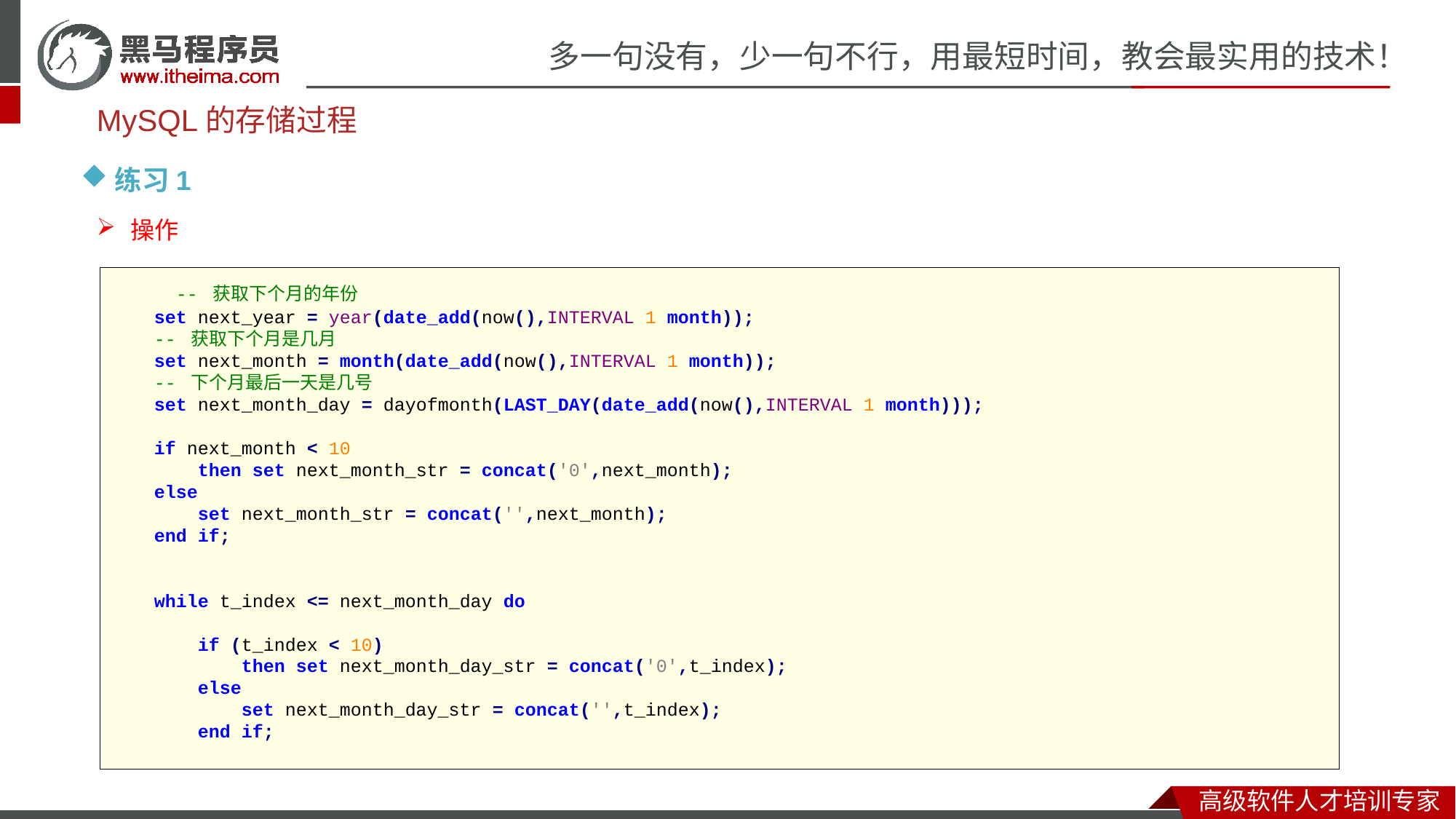

MySQL的存储过程
练习1
操作
    -- 获取下个月的年份
    set next_year = year(date_add(now(),INTERVAL 1 month));
    -- 获取下个月是几月
    set next_month = month(date_add(now(),INTERVAL 1 month));
    -- 下个月最后一天是几号
    set next_month_day = dayofmonth(LAST_DAY(date_add(now(),INTERVAL 1 month)));

    if next_month < 10
        then set next_month_str = concat('0',next_month);
    else
        set next_month_str = concat('',next_month);
    end if;

    while t_index <= next_month_day do

        if (t_index < 10)
            then set next_month_day_str = concat('0',t_index);
        else
            set next_month_day_str = concat('',t_index);
        end if;